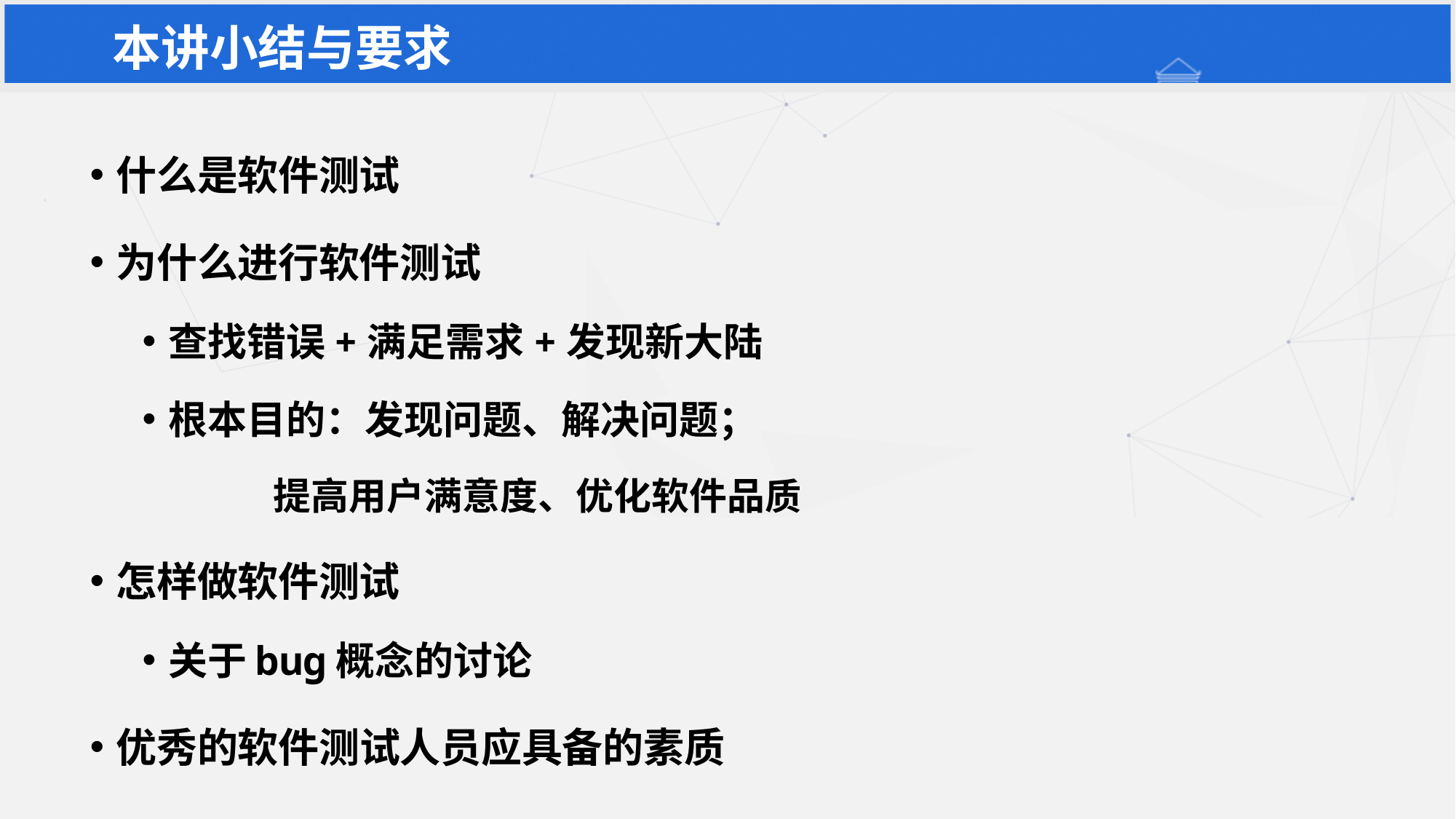

# 本讲小结与要求
什么是软件测试
为什么进行软件测试
查找错误+满足需求+发现新大陆
根本目的：发现问题、解决问题；
   	提高用户满意度、优化软件品质
怎样做软件测试
关于bug概念的讨论
优秀的软件测试人员应具备的素质